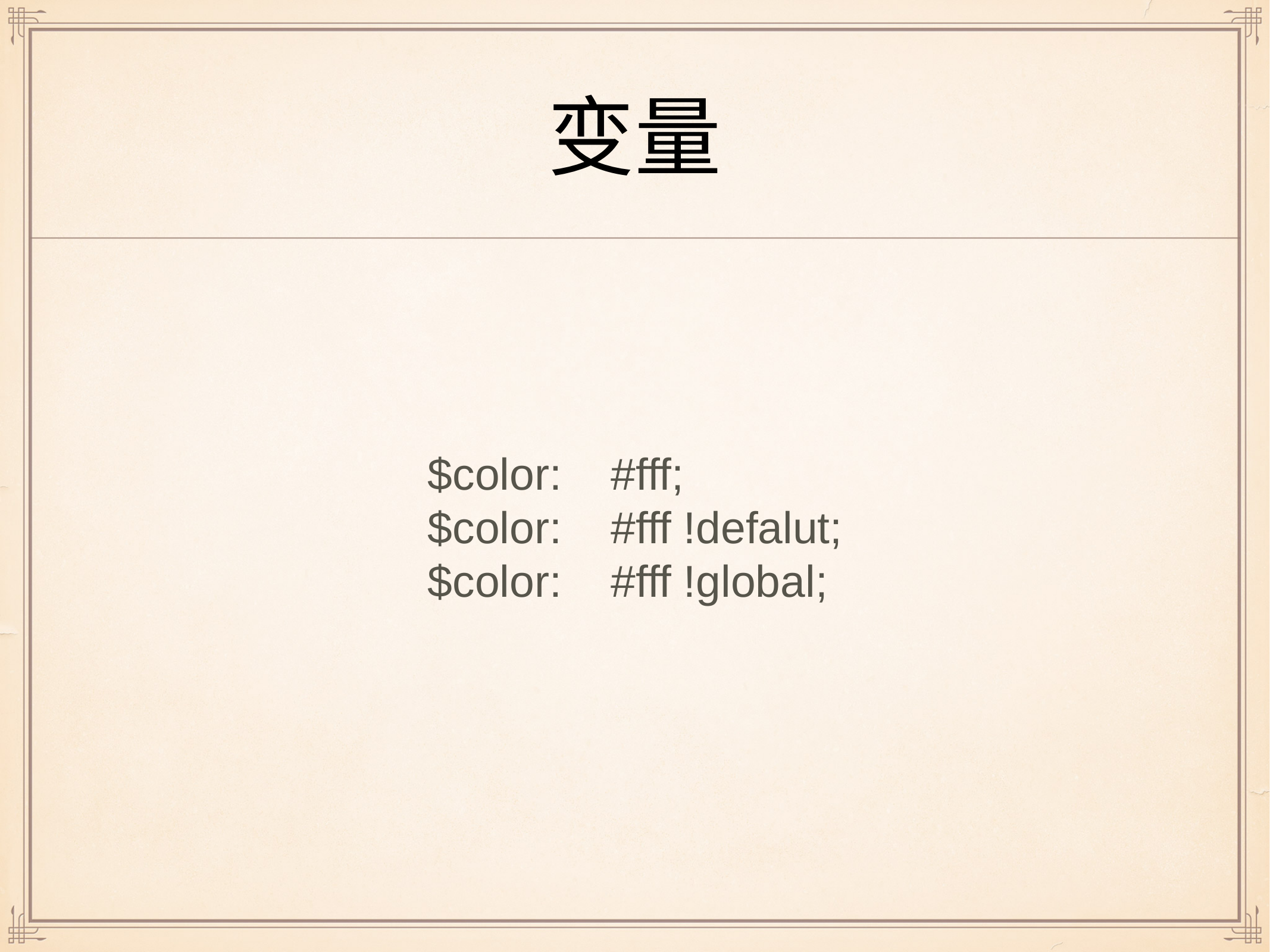

# 变量
$color:    #fff;
$color:    #fff !defalut;
$color:    #fff !global;